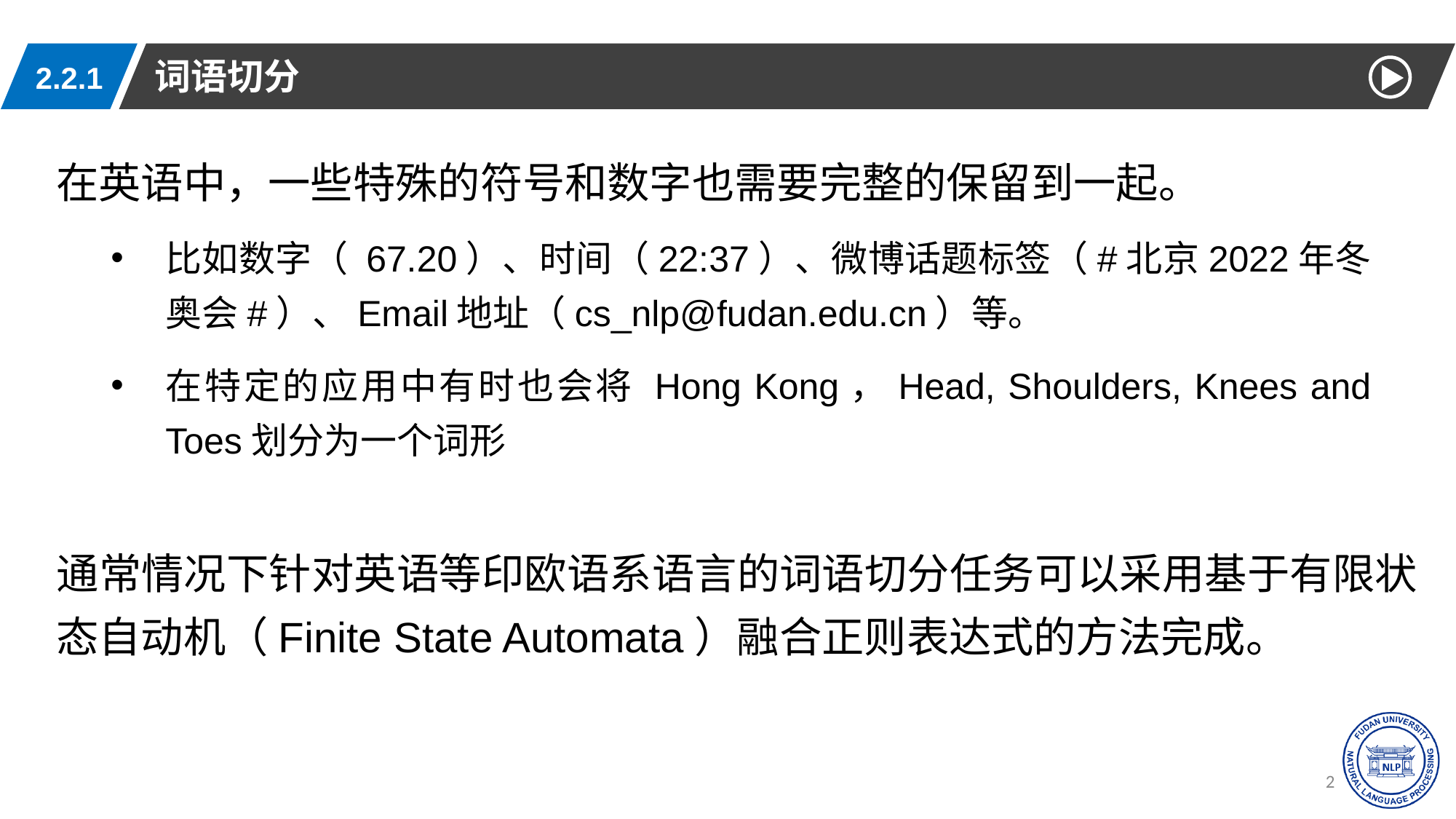

词语切分
2.2.1

在英语中，一些特殊的符号和数字也需要完整的保留到一起。
比如数字（ 67.20）、时间（22:37）、微博话题标签（#北京2022年冬奥会#）、Email地址（cs_nlp@fudan.edu.cn）等。
在特定的应用中有时也会将 Hong Kong，Head, Shoulders, Knees and Toes划分为一个词形
通常情况下针对英语等印欧语系语言的词语切分任务可以采用基于有限状态自动机（Finite State Automata）融合正则表达式的方法完成。
25